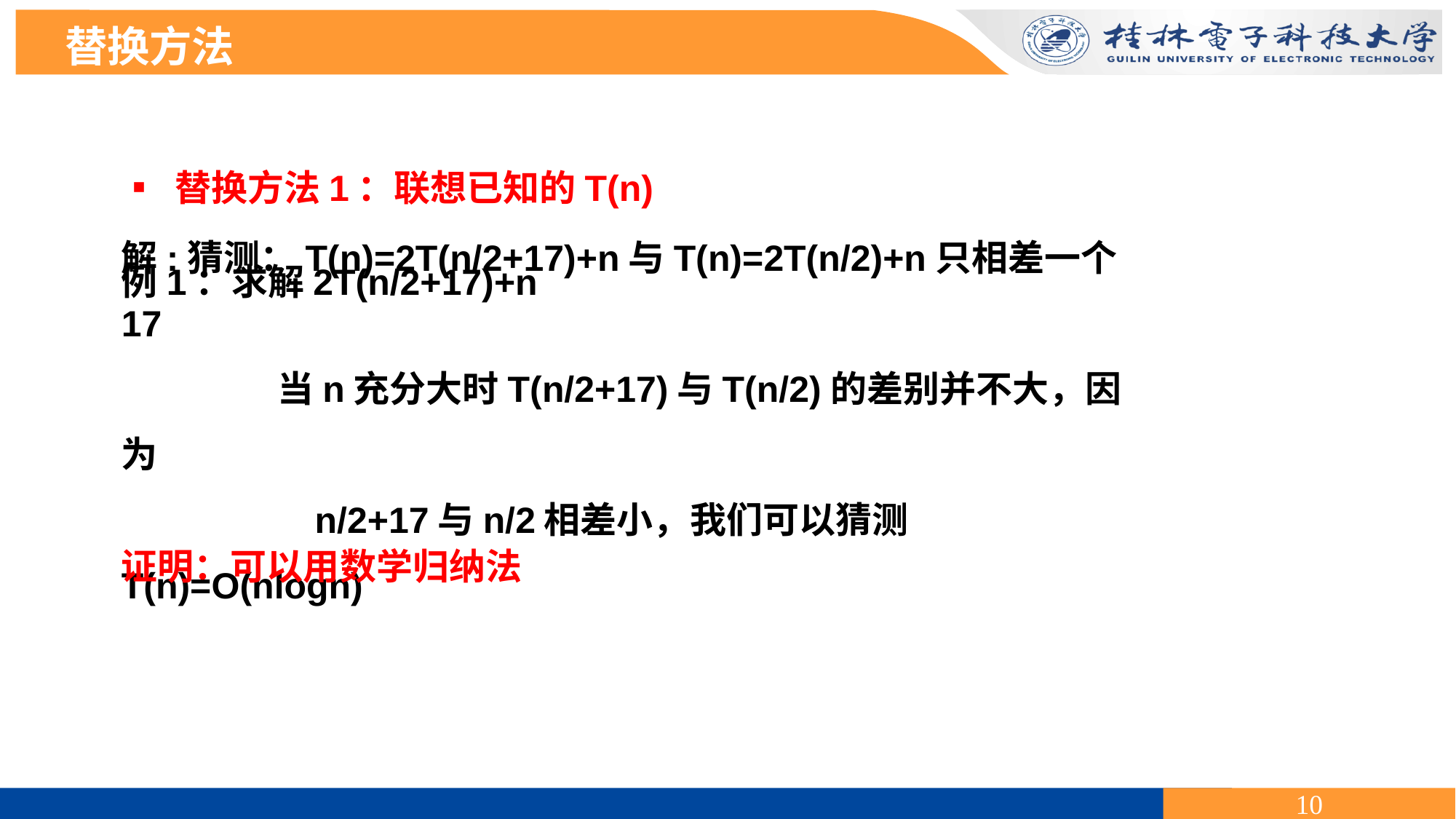

替换方法
▪ 替换方法1：联想已知的T(n)

例1：求解2T(n/2+17)+n
解:猜测：T(n)=2T(n/2+17)+n与T(n)=2T(n/2)+n只相差一个17
                  当n充分大时T(n/2+17)与T(n/2)的差别并不大，因为
                   n/2+17与n/2相差小，我们可以猜测T(n)=O(nlogn)
证明：可以用数学归纳法